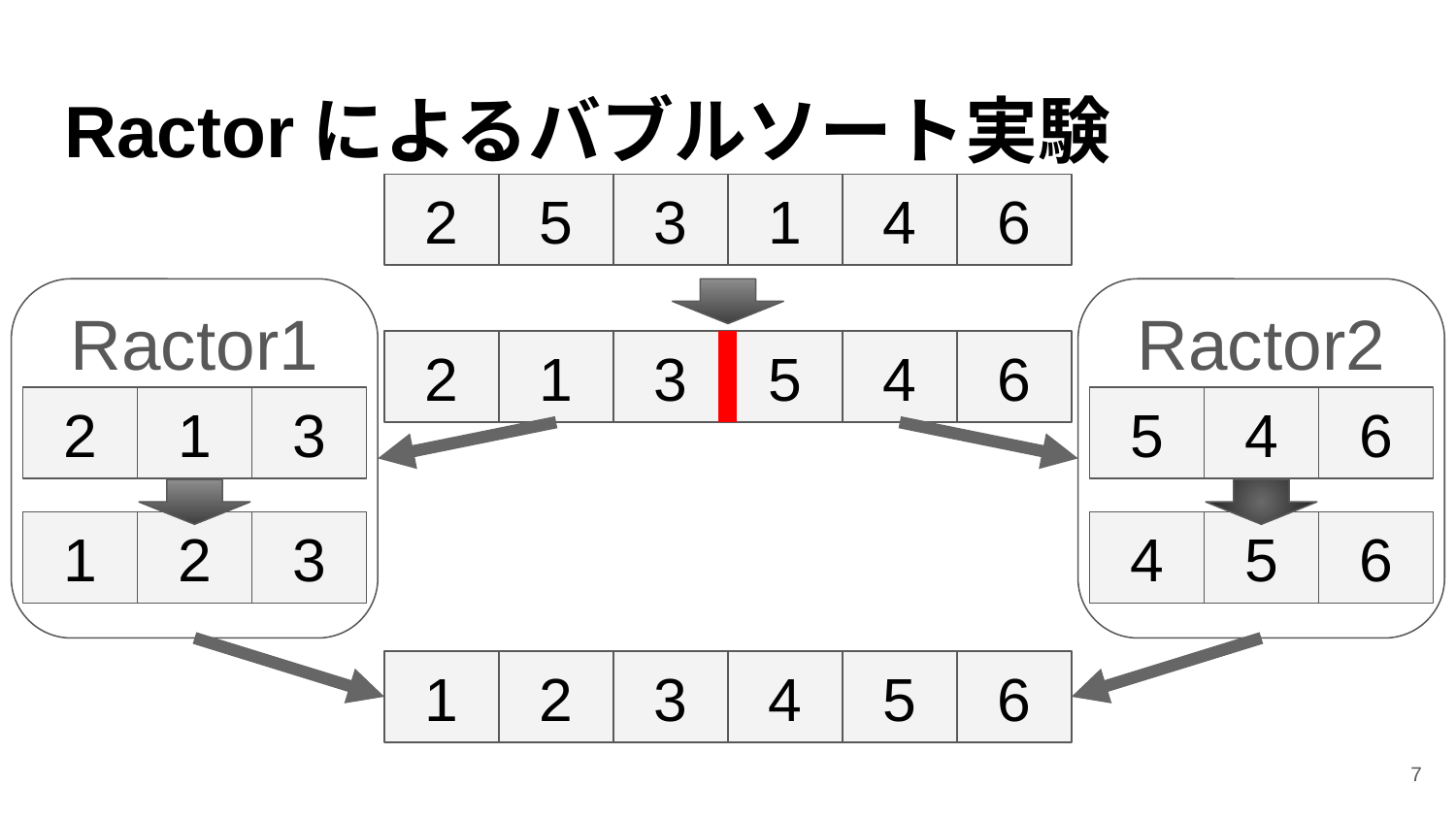

# Ractorによるバブルソート実験
2
5
3
1
4
6

Ractor1
2
1
3

1
2
3

Ractor2
5
4
6

4
5
6
2
1
3
5
4
6
1
2
3
4
5
6
7